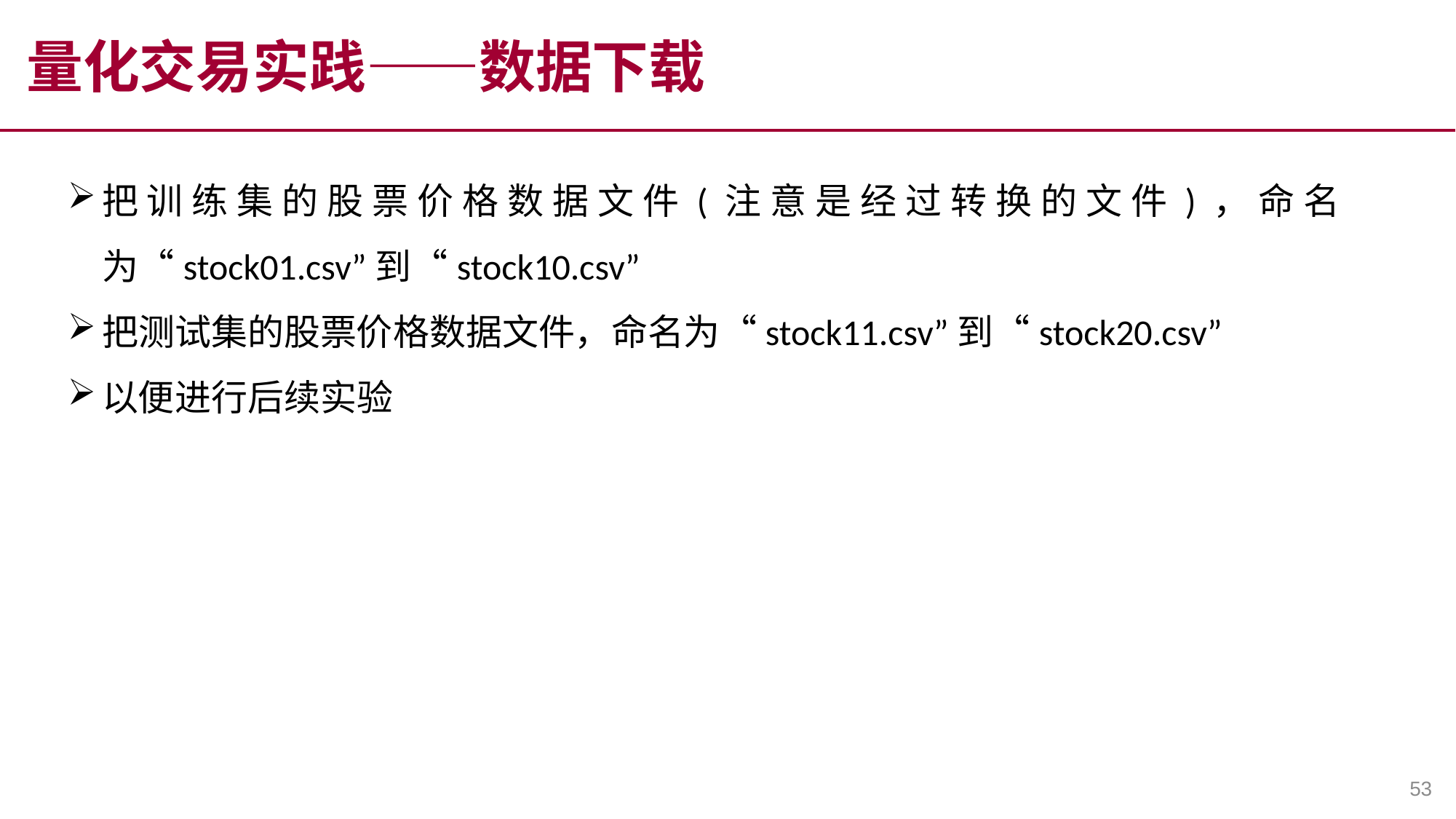

量化交易实践——数据下载
把训练集的股票价格数据文件(注意是经过转换的文件)，命名为“stock01.csv”到“stock10.csv”
把测试集的股票价格数据文件，命名为“stock11.csv”到“stock20.csv”
以便进行后续实验
53